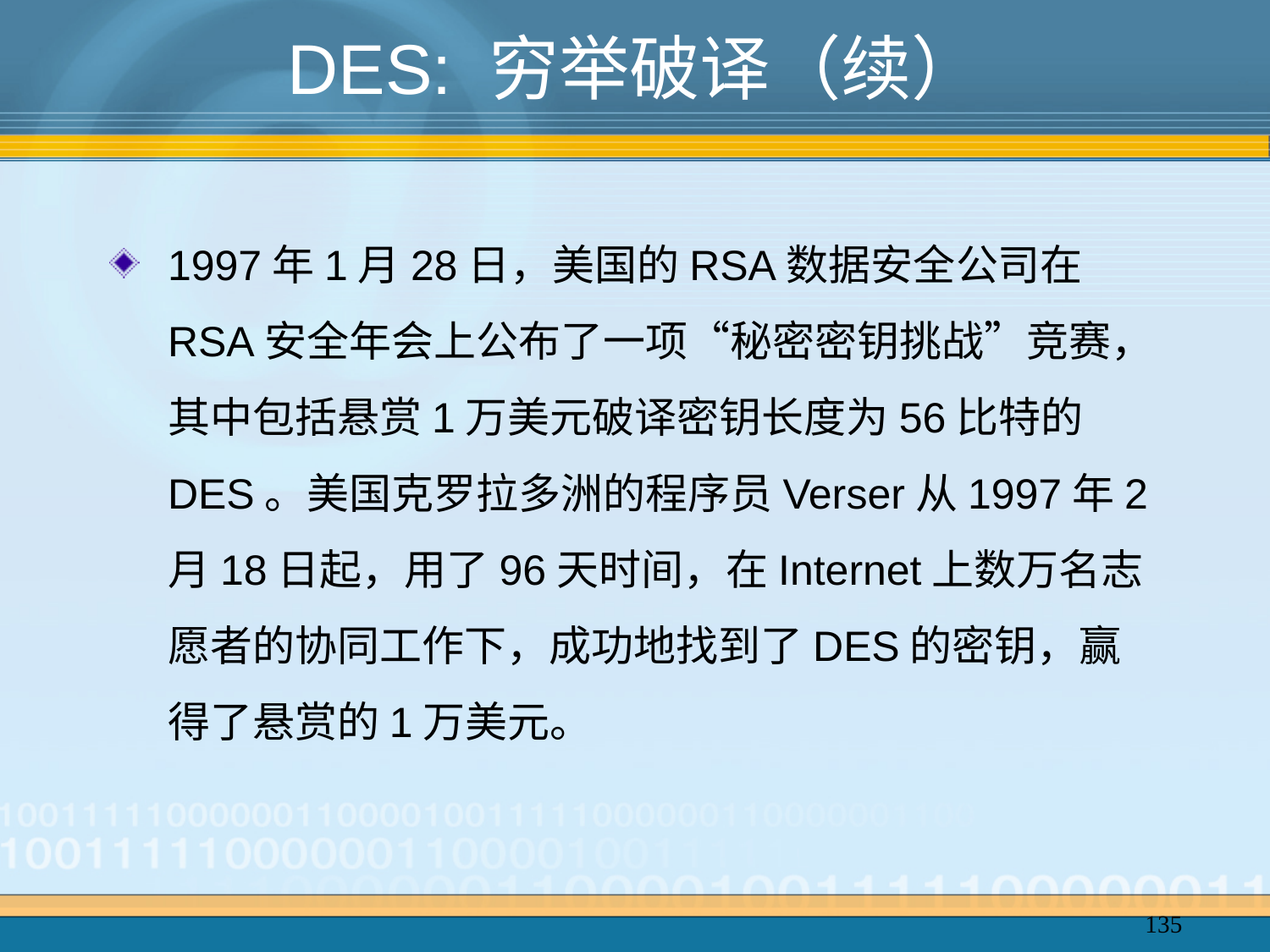

# DES: 穷举破译（续）
1997年1月28日，美国的RSA数据安全公司在RSA安全年会上公布了一项“秘密密钥挑战”竞赛，其中包括悬赏1万美元破译密钥长度为56比特的DES。美国克罗拉多洲的程序员Verser从1997年2月18日起，用了96天时间，在Internet上数万名志愿者的协同工作下，成功地找到了DES的密钥，赢得了悬赏的1万美元。

135